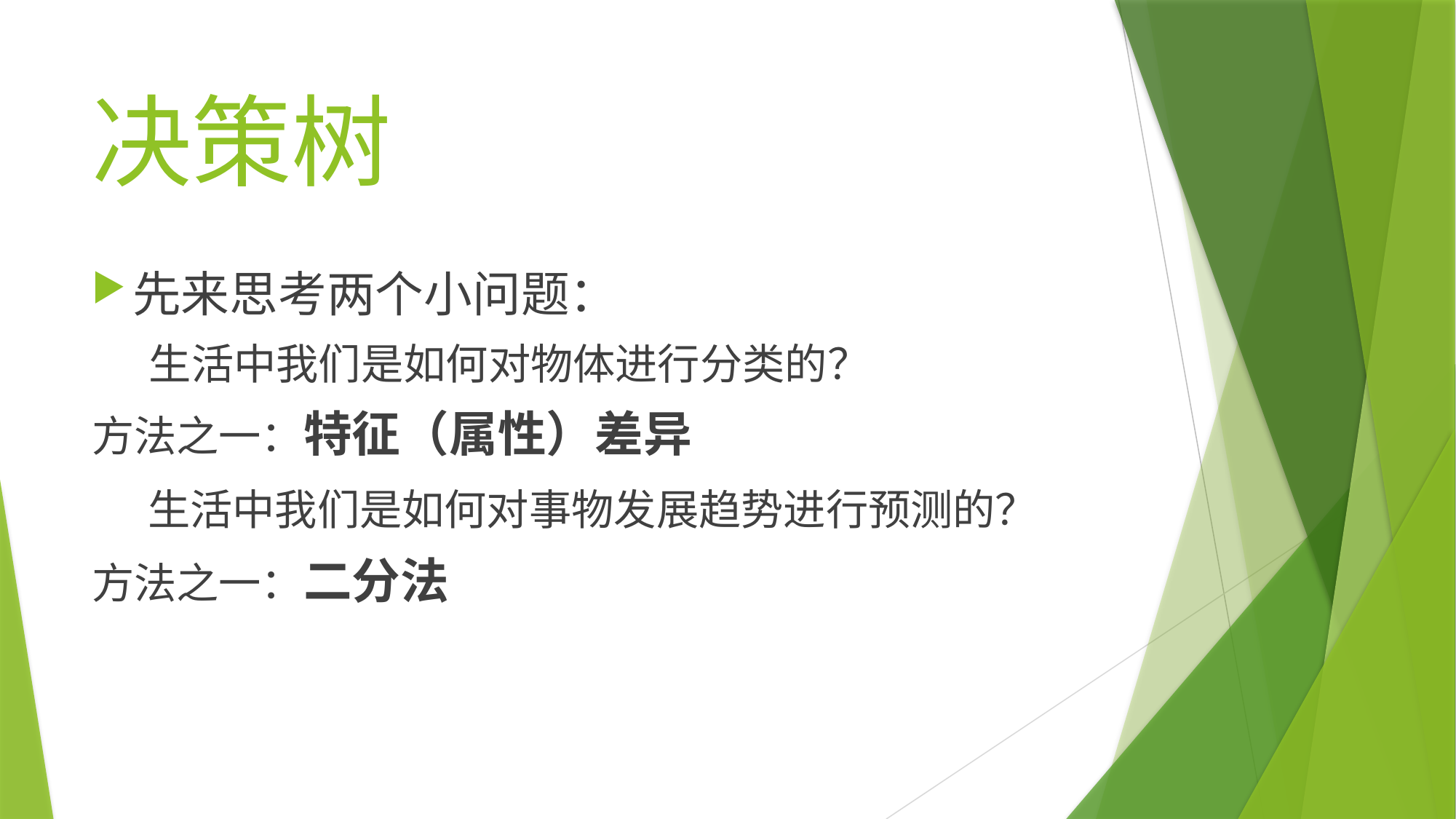

# 决策树
先来思考两个小问题：
     生活中我们是如何对物体进行分类的？
方法之一：特征（属性）差异
    生活中我们是如何对事物发展趋势进行预测的？
方法之一：二分法